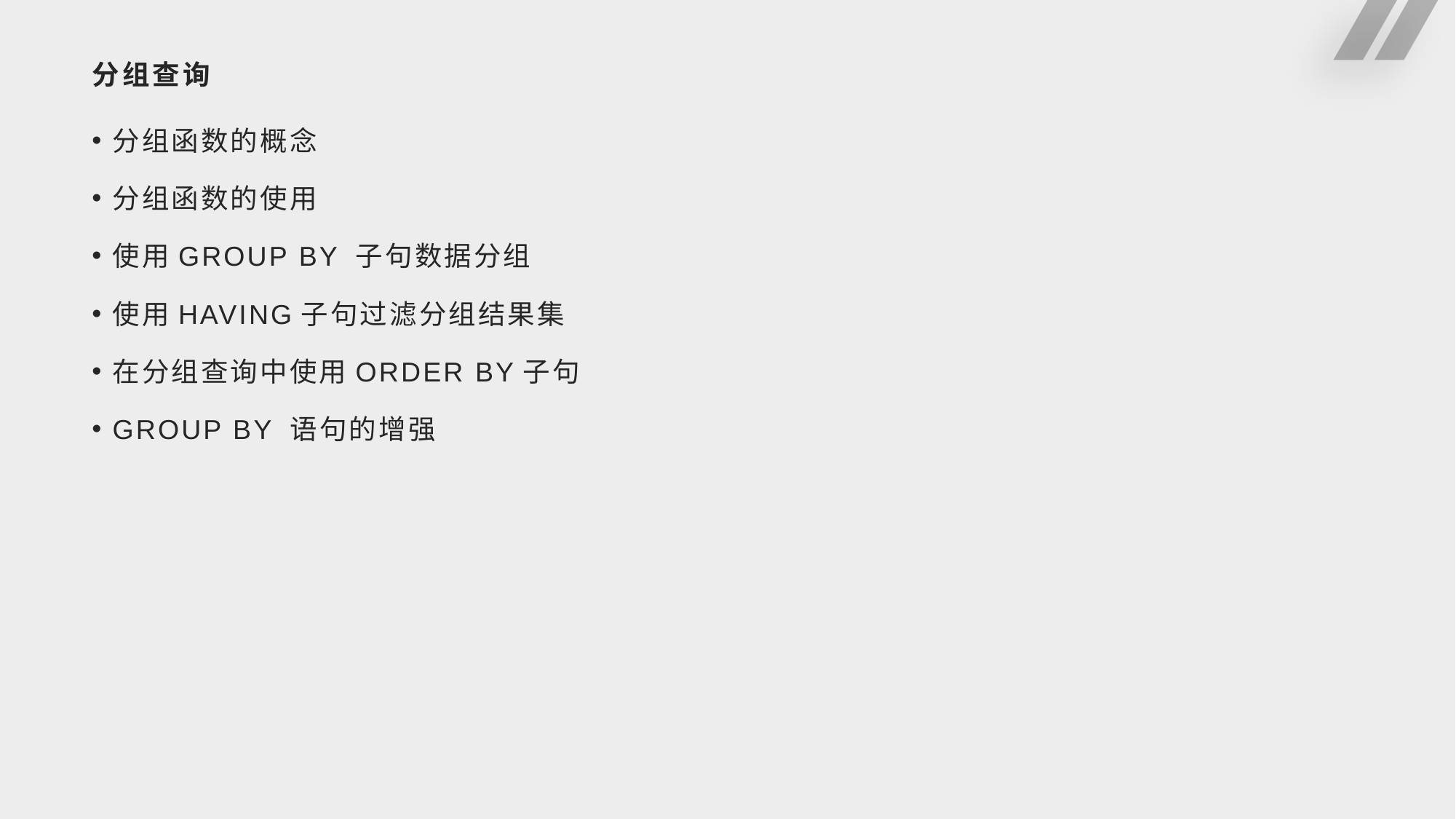

# 分组查询
分组函数的概念
分组函数的使用
使用GROUP BY 子句数据分组
使用HAVING子句过滤分组结果集
在分组查询中使用ORDER BY子句
GROUP BY 语句的增强